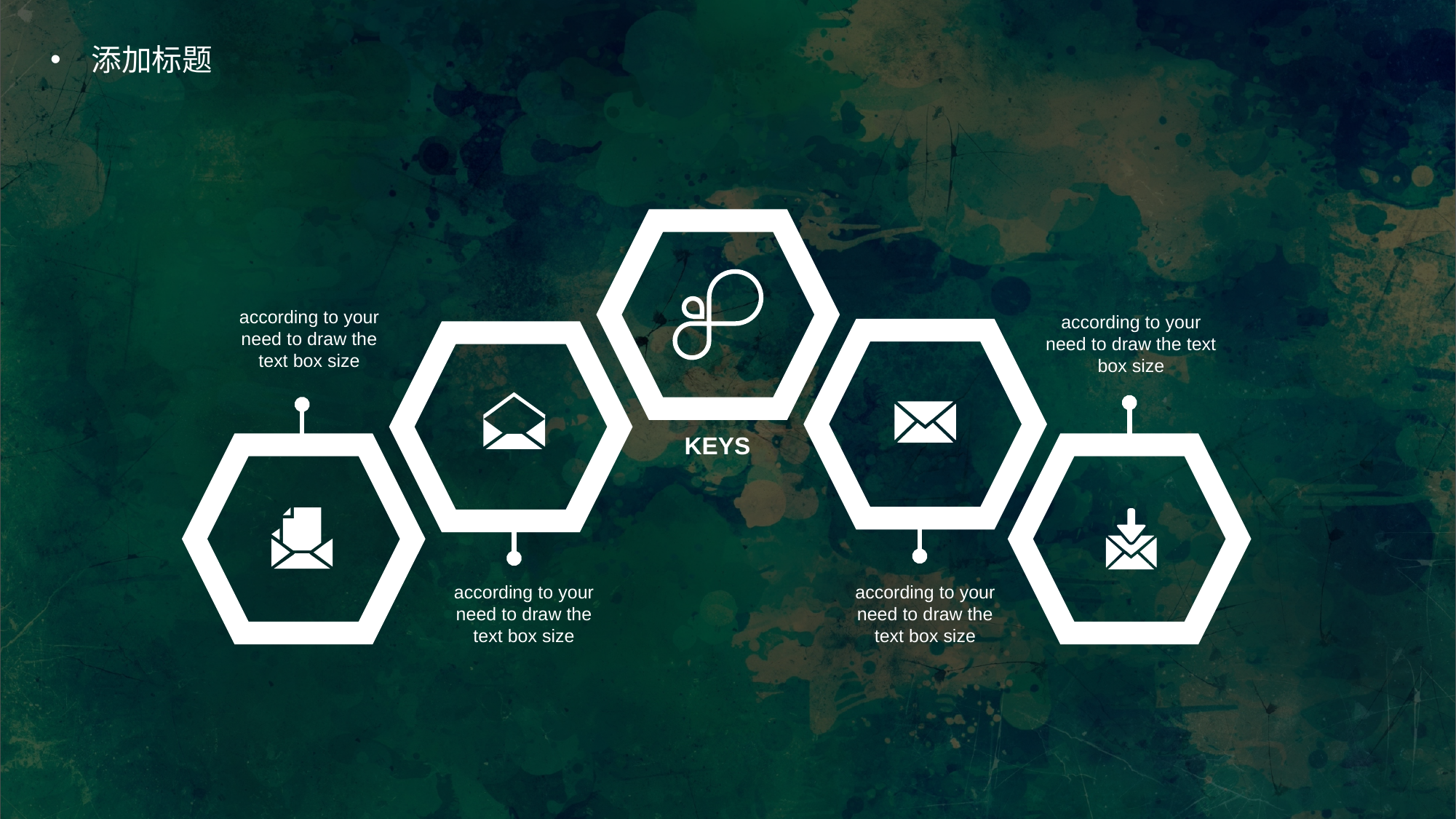

添加标题

according to your need to draw the text box size
according to your need to draw the text box size

KEYS

according to your need to draw the text box size
according to your need to draw the text box size